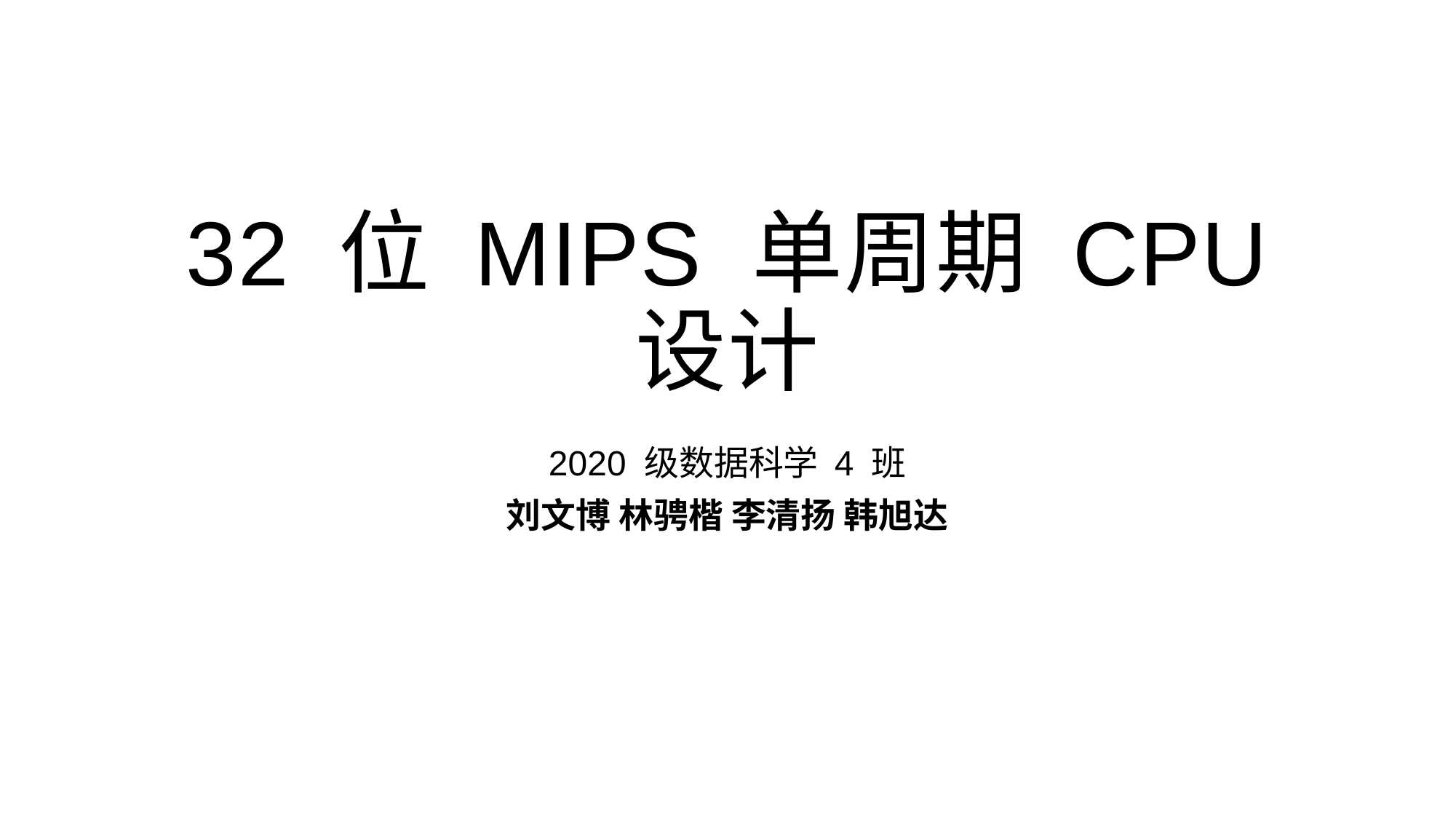

# 32 位 MIPS 单周期 CPU 设计
2020 级数据科学 4 班
刘文博 林骋楷 李清扬 韩旭达